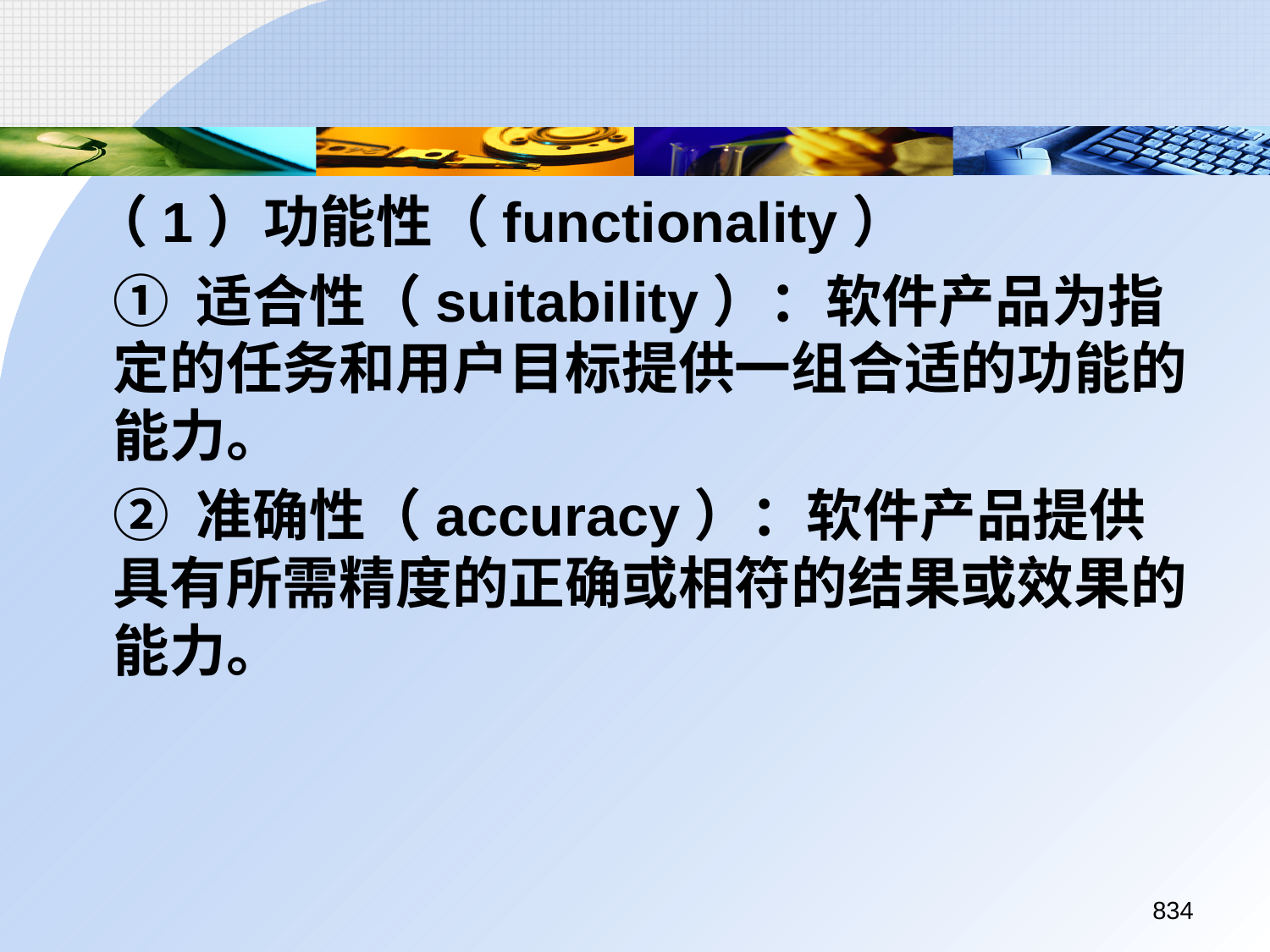

（1）功能性（functionality）
	① 适合性（suitability）：软件产品为指定的任务和用户目标提供一组合适的功能的能力。
	② 准确性（accuracy）：软件产品提供具有所需精度的正确或相符的结果或效果的能力。
834